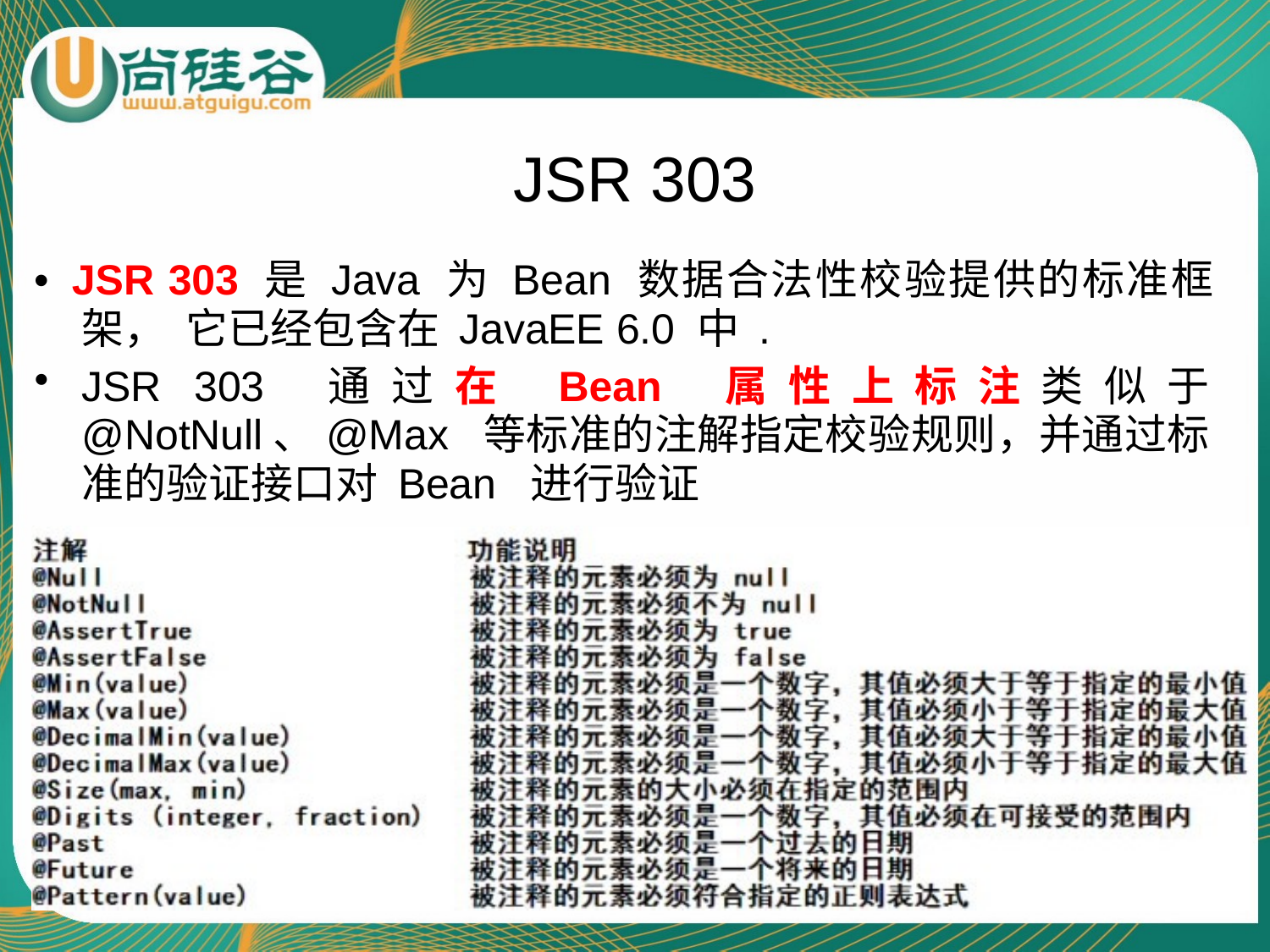

# JSR 303
• JSR 303 是 Java 为 Bean 数据合法性校验提供的标准框架，  它已经包含在 JavaEE 6.0 中 .
JSR 303 通过在 Bean 属性上标注类似于 @NotNull、@Max  等标准的注解指定校验规则，并通过标准的验证接口对 Bean  进行验证